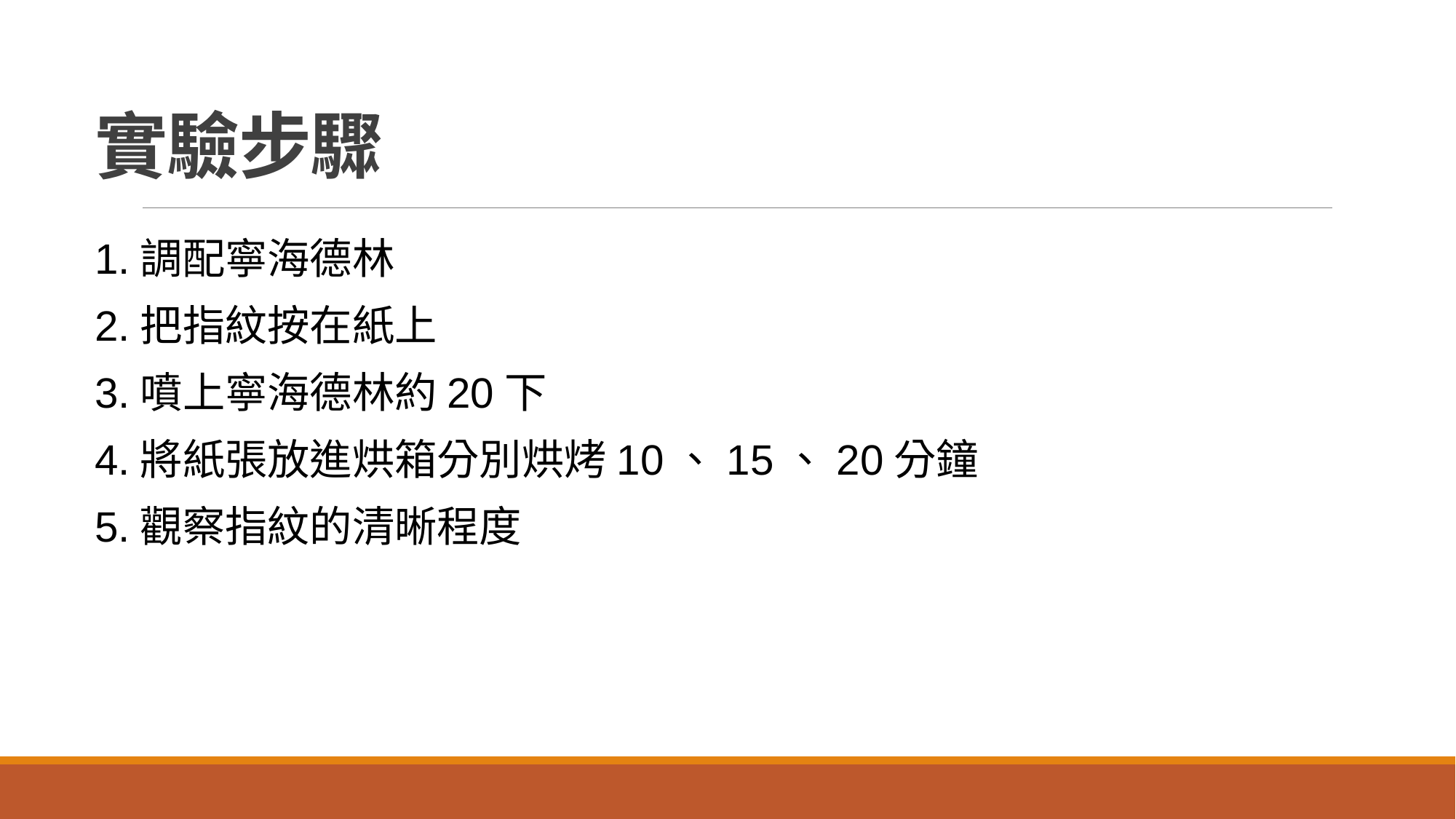

# 實驗步驟
1.調配寧海德林
2.把指紋按在紙上
3.噴上寧海德林約20下
4.將紙張放進烘箱分別烘烤10、15、20分鐘
5.觀察指紋的清晰程度